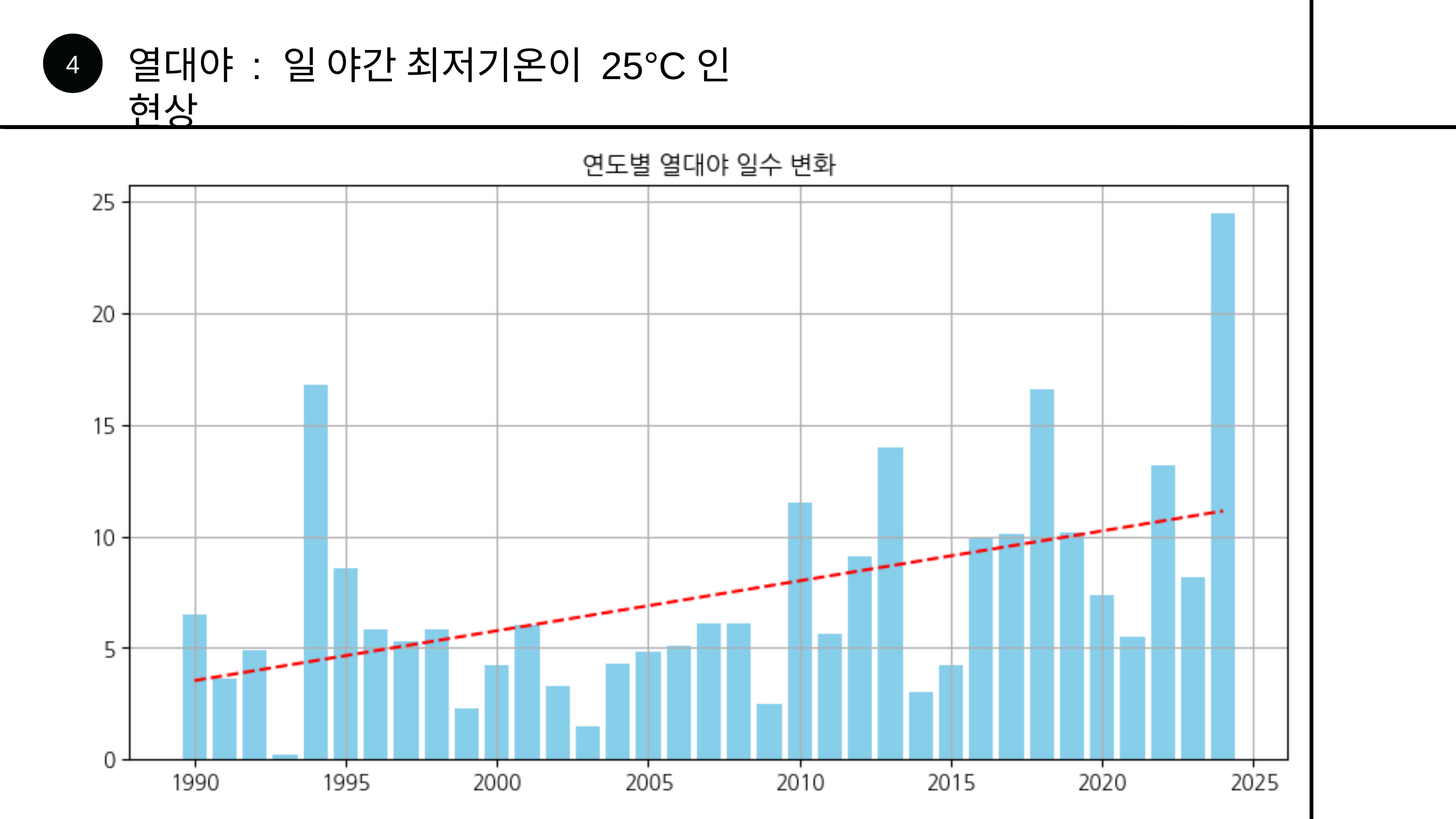

4
열대야 : 일 야간 최저기온이 25°C인 현상